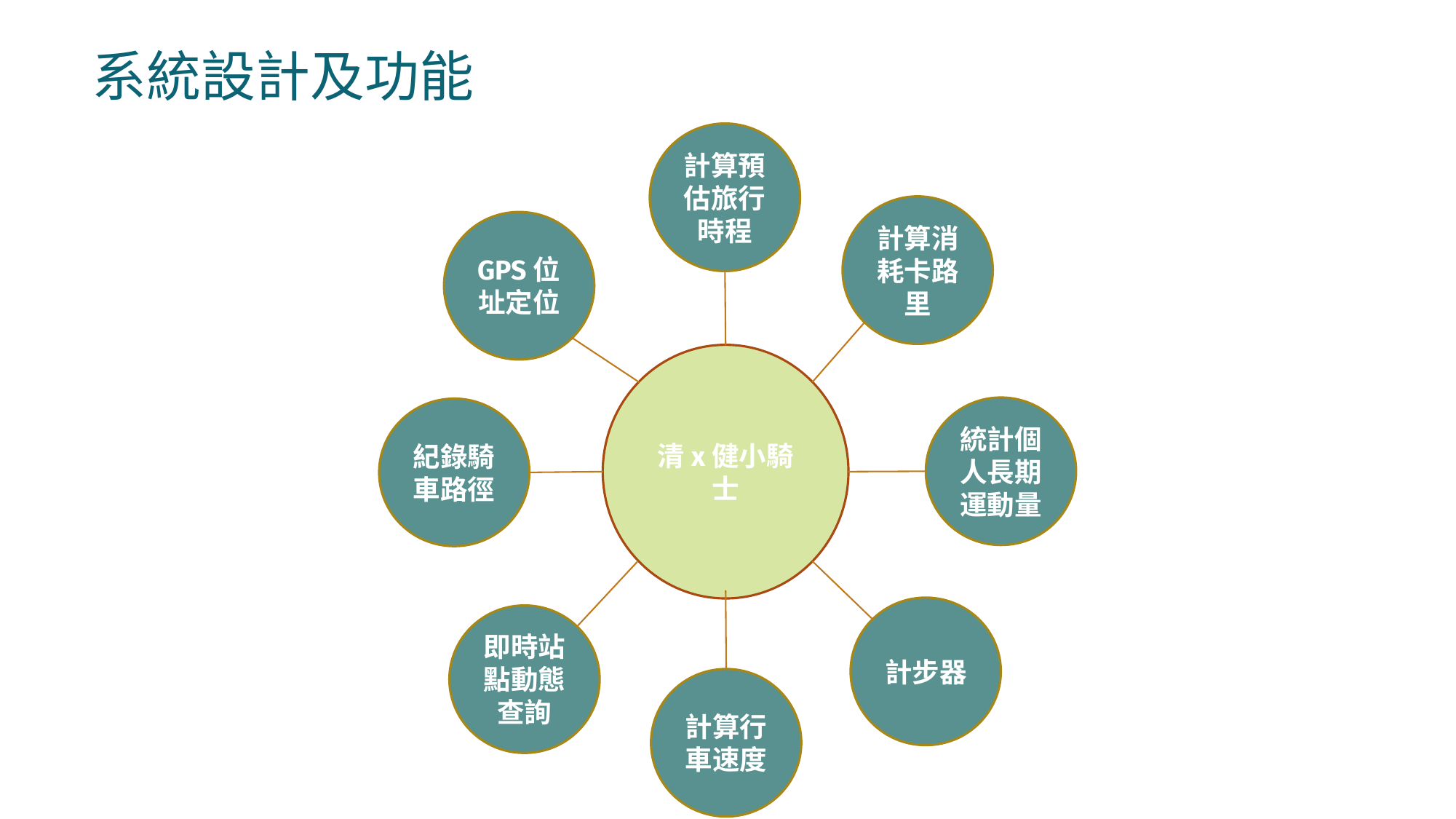

# 系統設計及功能
計算預估旅行時程
計算消耗卡路里
GPS位址定位
清x健小騎士
統計個人長期運動量
紀錄騎車路徑
計步器
即時站點動態查詢
計算行車速度